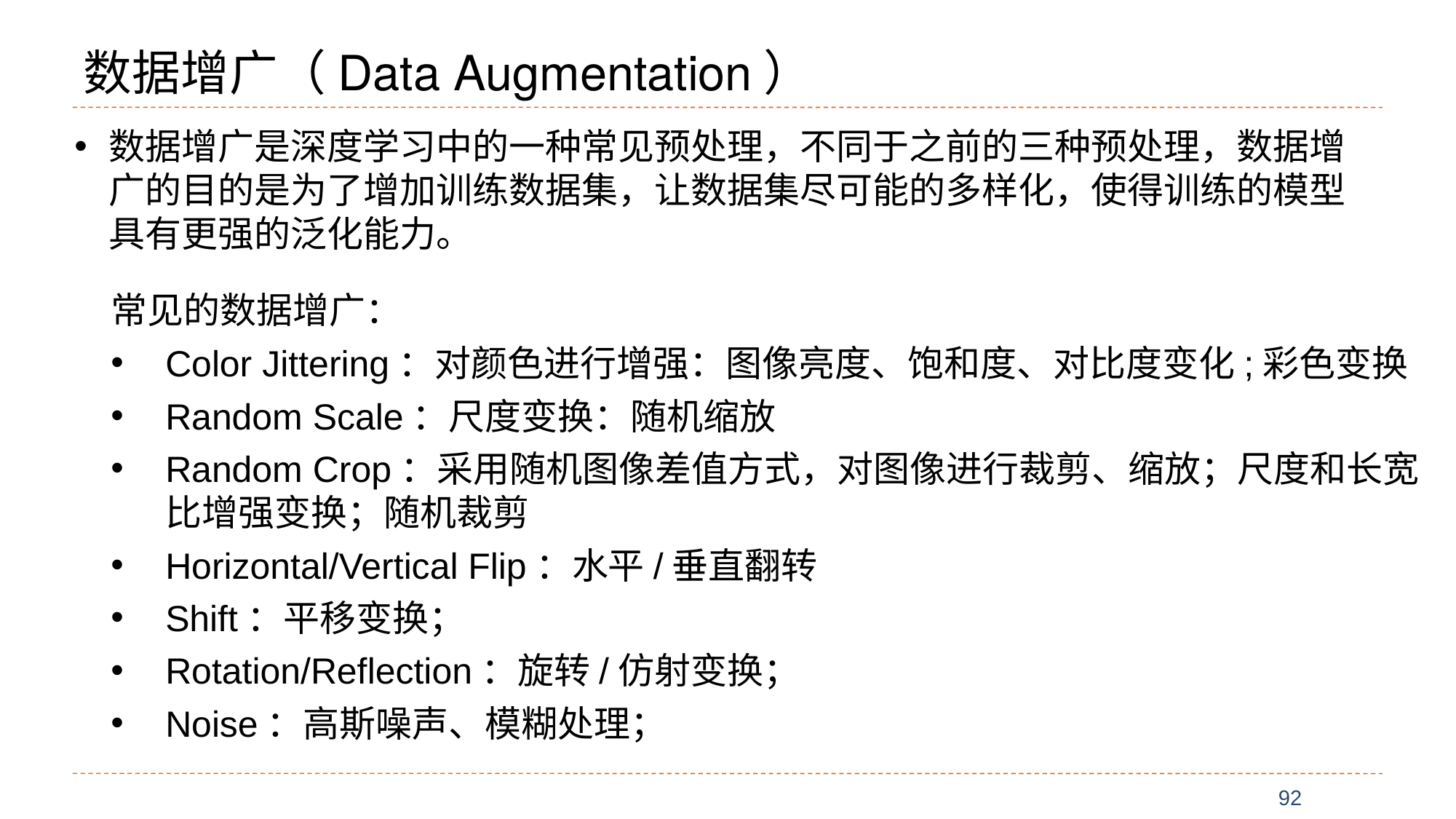

# 数据增广（Data Augmentation）
数据增广是深度学习中的一种常见预处理，不同于之前的三种预处理，数据增广的目的是为了增加训练数据集，让数据集尽可能的多样化，使得训练的模型具有更强的泛化能力。

常见的数据增广：
Color Jittering：对颜色进行增强：图像亮度、饱和度、对比度变化;彩色变换
Random Scale：尺度变换：随机缩放
Random Crop：采用随机图像差值方式，对图像进行裁剪、缩放；尺度和长宽比增强变换；随机裁剪
Horizontal/Vertical Flip：水平/垂直翻转
Shift：平移变换；
Rotation/Reflection：旋转/仿射变换；
Noise：高斯噪声、模糊处理；